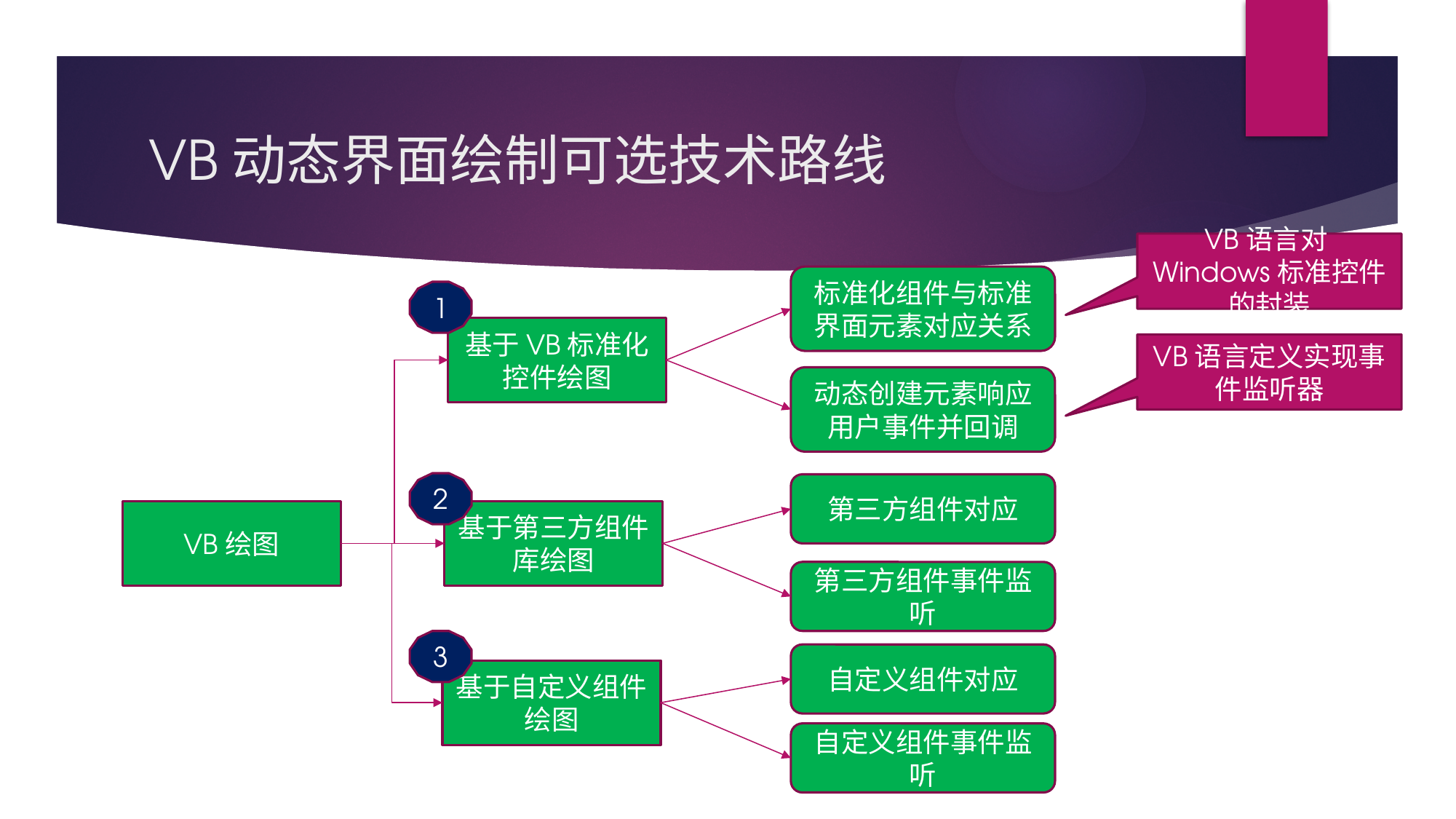

# VB动态界面绘制可选技术路线
VB语言对Windows标准控件的封装
标准化组件与标准界面元素对应关系
1
基于VB标准化控件绘图
VB语言定义实现事件监听器
动态创建元素响应用户事件并回调
2
第三方组件对应
VB绘图
基于第三方组件库绘图
第三方组件事件监听
3
自定义组件对应
基于自定义组件绘图
自定义组件事件监听